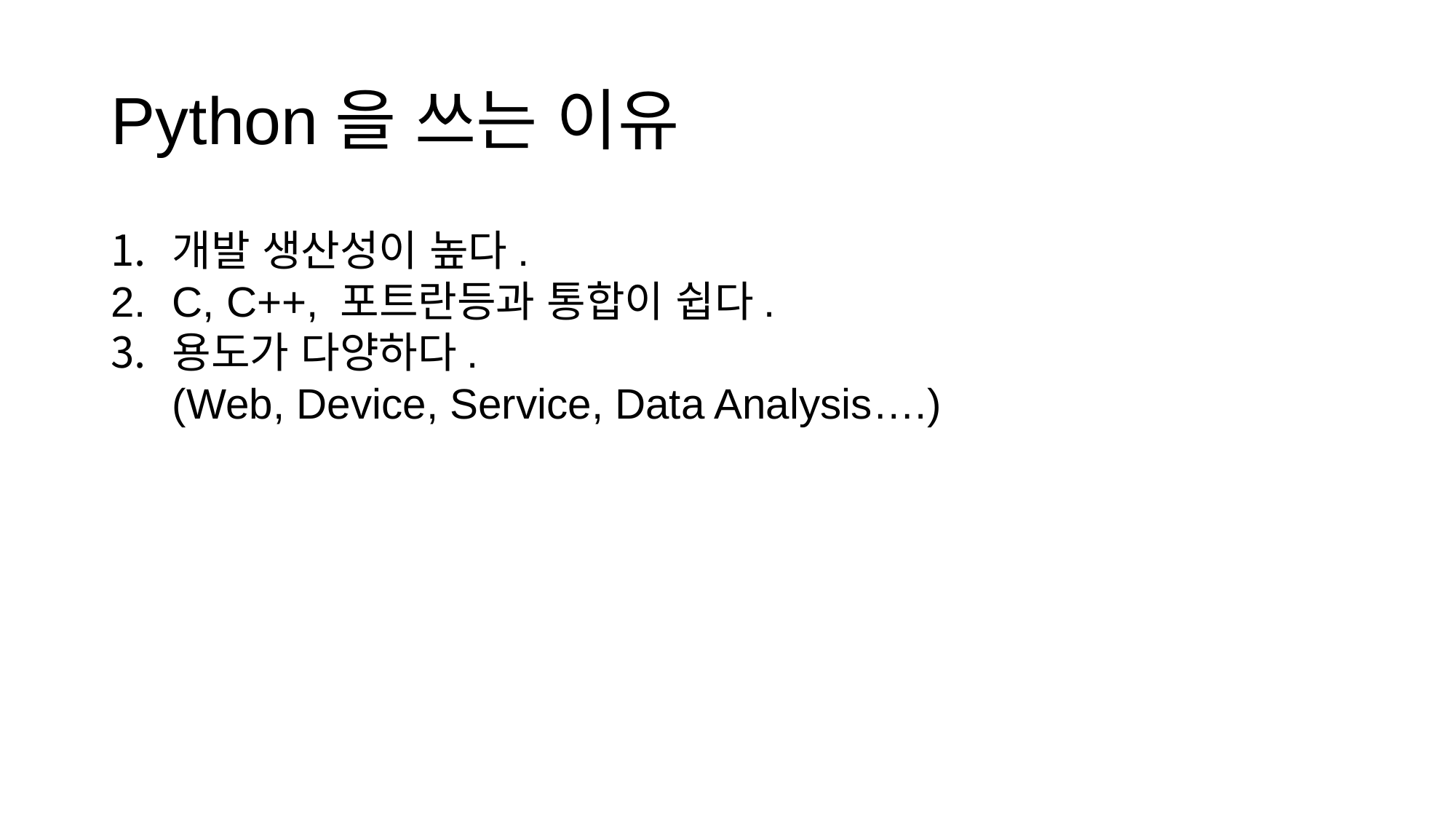

# Python을 쓰는 이유
개발 생산성이 높다.
C, C++, 포트란등과 통합이 쉽다.
용도가 다양하다.
(Web, Device, Service, Data Analysis….)